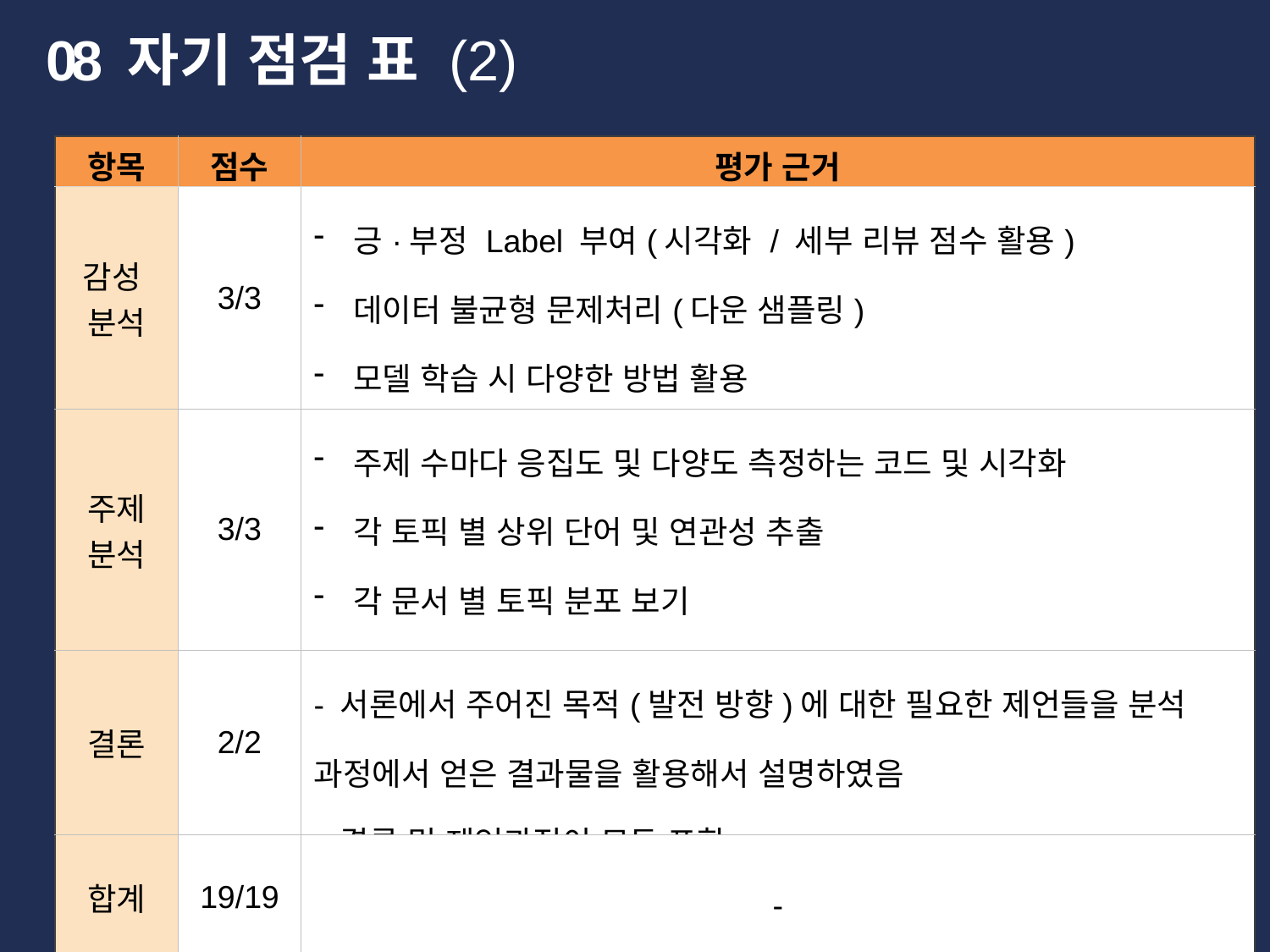

08
자기 점검 표 (2)
| 항목 | 점수 | 평가 근거 |
| --- | --- | --- |
| 감성 분석 | 3/3 | 긍·부정 Label 부여(시각화 / 세부 리뷰 점수 활용) 데이터 불균형 문제처리(다운 샘플링) 모델 학습 시 다양한 방법 활용 (K-Fold 교차검증, 조기 종료, Checkpoint 활용) |
| 주제 분석 | 3/3 | 주제 수마다 응집도 및 다양도 측정하는 코드 및 시각화 각 토픽 별 상위 단어 및 연관성 추출 각 문서 별 토픽 분포 보기 키워드 입력 시 LSA, 회전 및 NMF 한꺼번에 적용 코드 생성 |
| 결론 | 2/2 | - 서론에서 주어진 목적(발전 방향)에 대한 필요한 제언들을 분석 과정에서 얻은 결과물을 활용해서 설명하였음 - 결론 및 제언과정이 모두 포함 |
| 합계 | 19/19 | - |